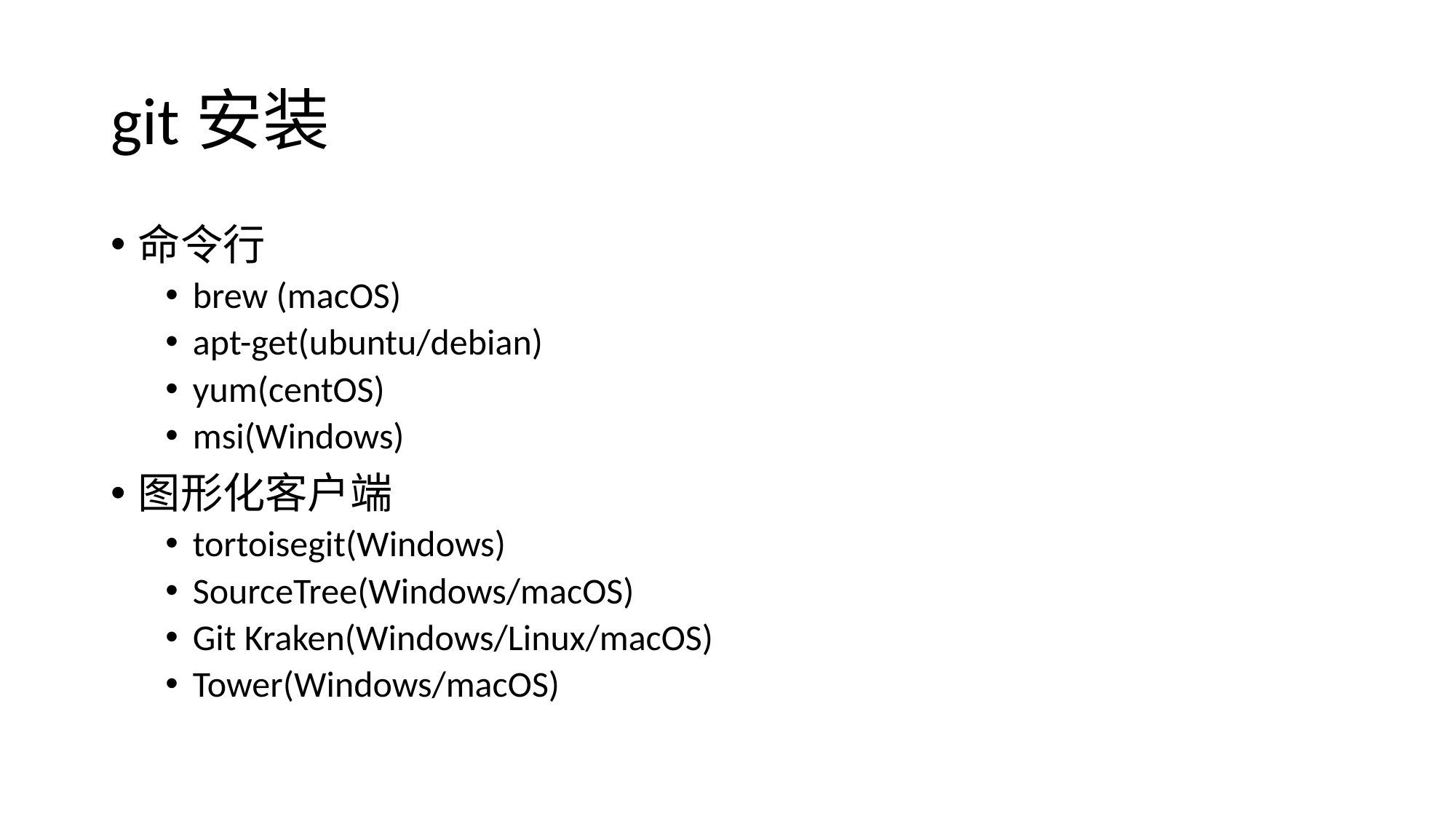

# git安装
命令行
brew (macOS)
apt-get(ubuntu/debian)
yum(centOS)
msi(Windows)
图形化客户端
tortoisegit(Windows)
SourceTree(Windows/macOS)
Git Kraken(Windows/Linux/macOS)
Tower(Windows/macOS)